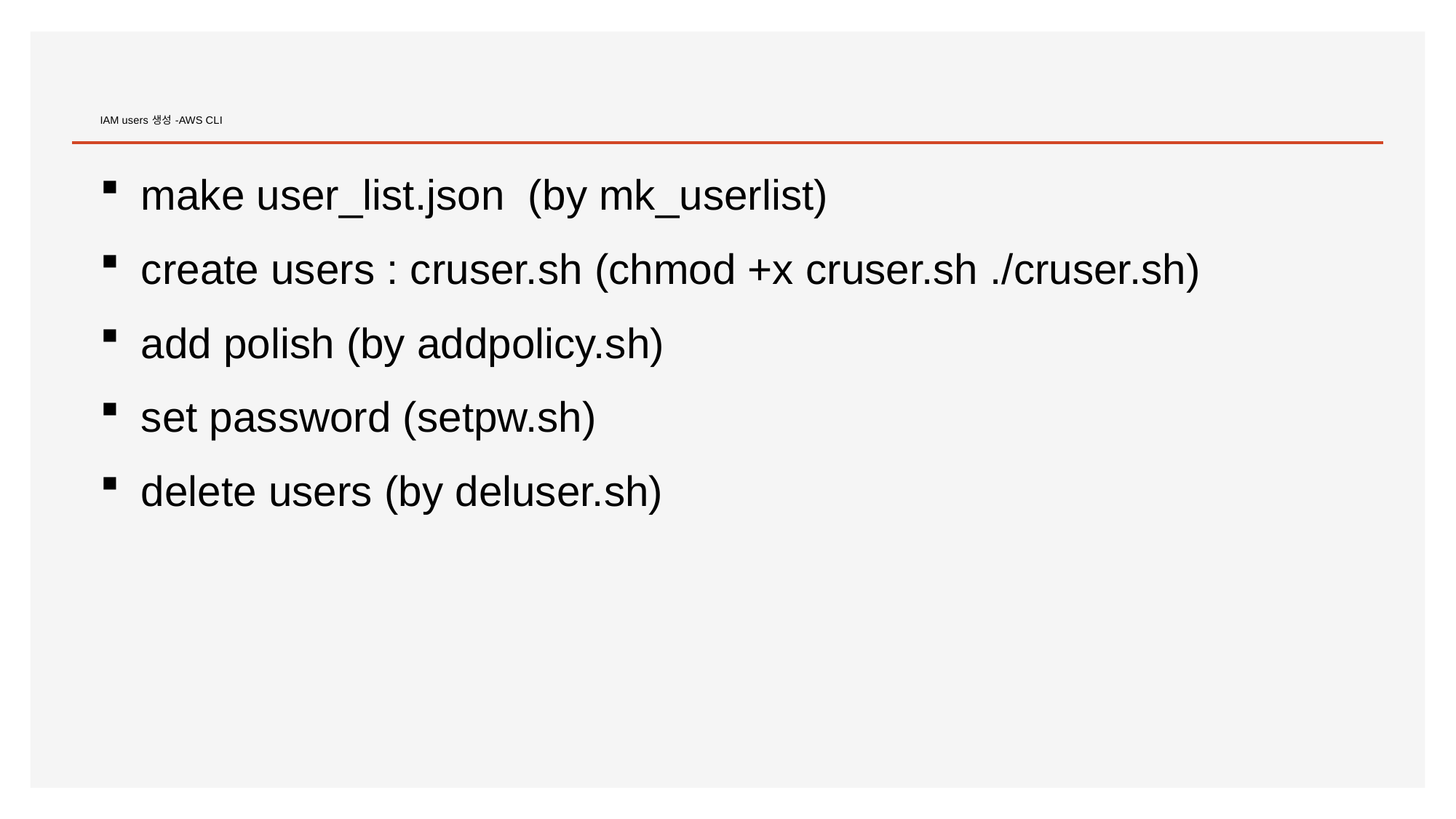

# IAM users 생성 -AWS CLI
make user_list.json  (by mk_userlist)
create users : cruser.sh (chmod +x cruser.sh ./cruser.sh)
add polish (by addpolicy.sh)
set password (setpw.sh)
delete users (by deluser.sh)